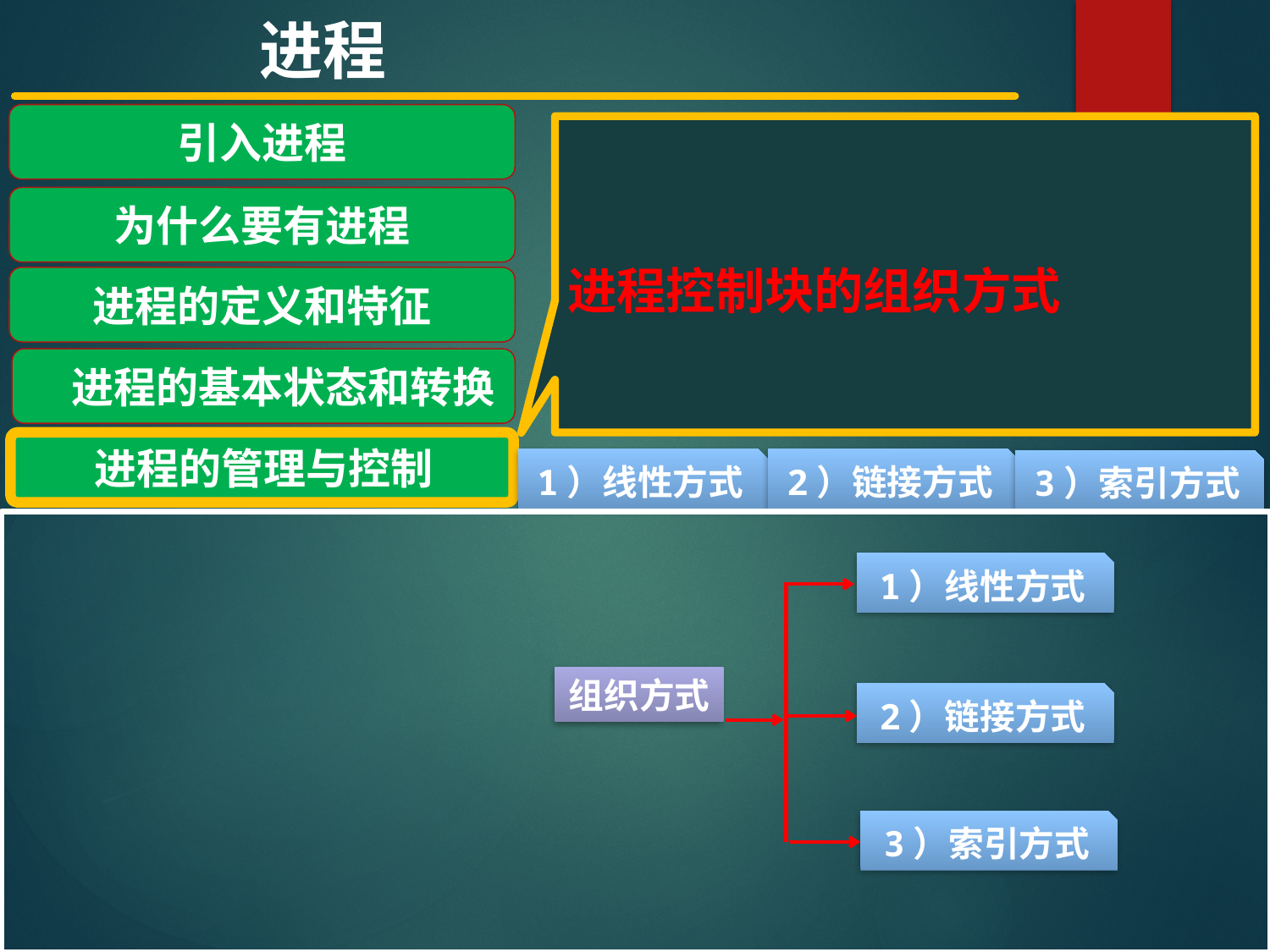

进程
引入进程
为什么要有进程
进程的定义和特征
   进程的基本状态和转换
进程的管理与控制
进程控制块的组织方式

1）线性方式
2）链接方式
3）索引方式

1）线性方式
组织方式
2）链接方式
3）索引方式